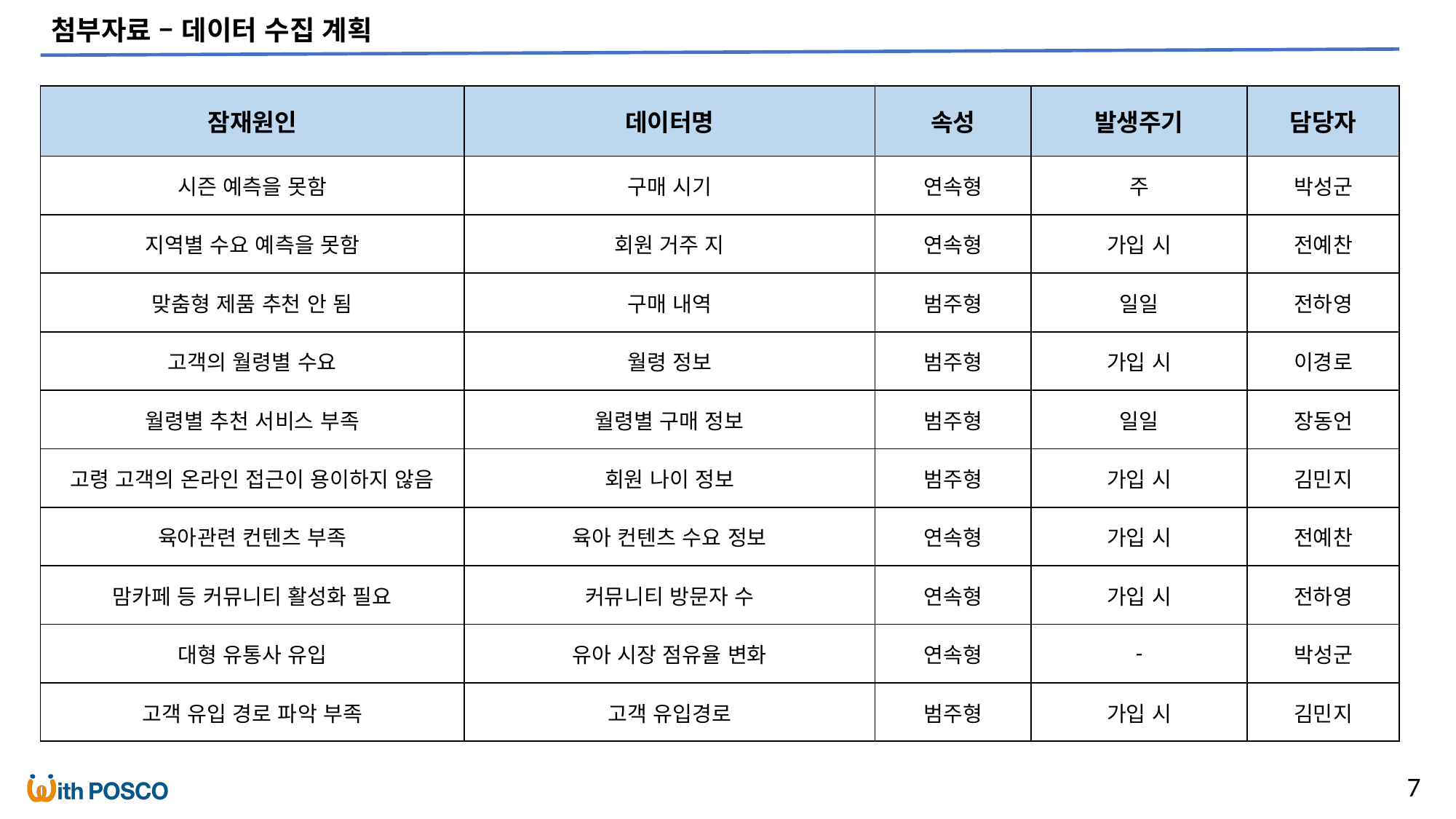

첨부자료 – 데이터 수집 계획

| 잠재원인 | 데이터명 | 속성 | 발생주기 | 담당자 |
| --- | --- | --- | --- | --- |
| 시즌 예측을 못함 | 구매 시기 | 연속형 | 주 | 박성군 |
| 지역별 수요 예측을 못함 | 회원 거주 지 | 연속형 | 가입 시 | 전예찬 |
| 맞춤형 제품 추천 안 됨 | 구매 내역 | 범주형 | 일일 | 전하영 |
| 고객의 월령별 수요 | 월령 정보 | 범주형 | 가입 시 | 이경로 |
| 월령별 추천 서비스 부족 | 월령별 구매 정보 | 범주형 | 일일 | 장동언 |
| 고령 고객의 온라인 접근이 용이하지 않음 | 회원 나이 정보 | 범주형 | 가입 시 | 김민지 |
| 육아관련 컨텐츠 부족 | 육아 컨텐츠 수요 정보 | 연속형 | 가입 시 | 전예찬 |
| 맘카페 등 커뮤니티 활성화 필요 | 커뮤니티 방문자 수 | 연속형 | 가입 시 | 전하영 |
| 대형 유통사 유입 | 유아 시장 점유율 변화 | 연속형 | - | 박성군 |
| 고객 유입 경로 파악 부족 | 고객 유입경로 | 범주형 | 가입 시 | 김민지 |
7